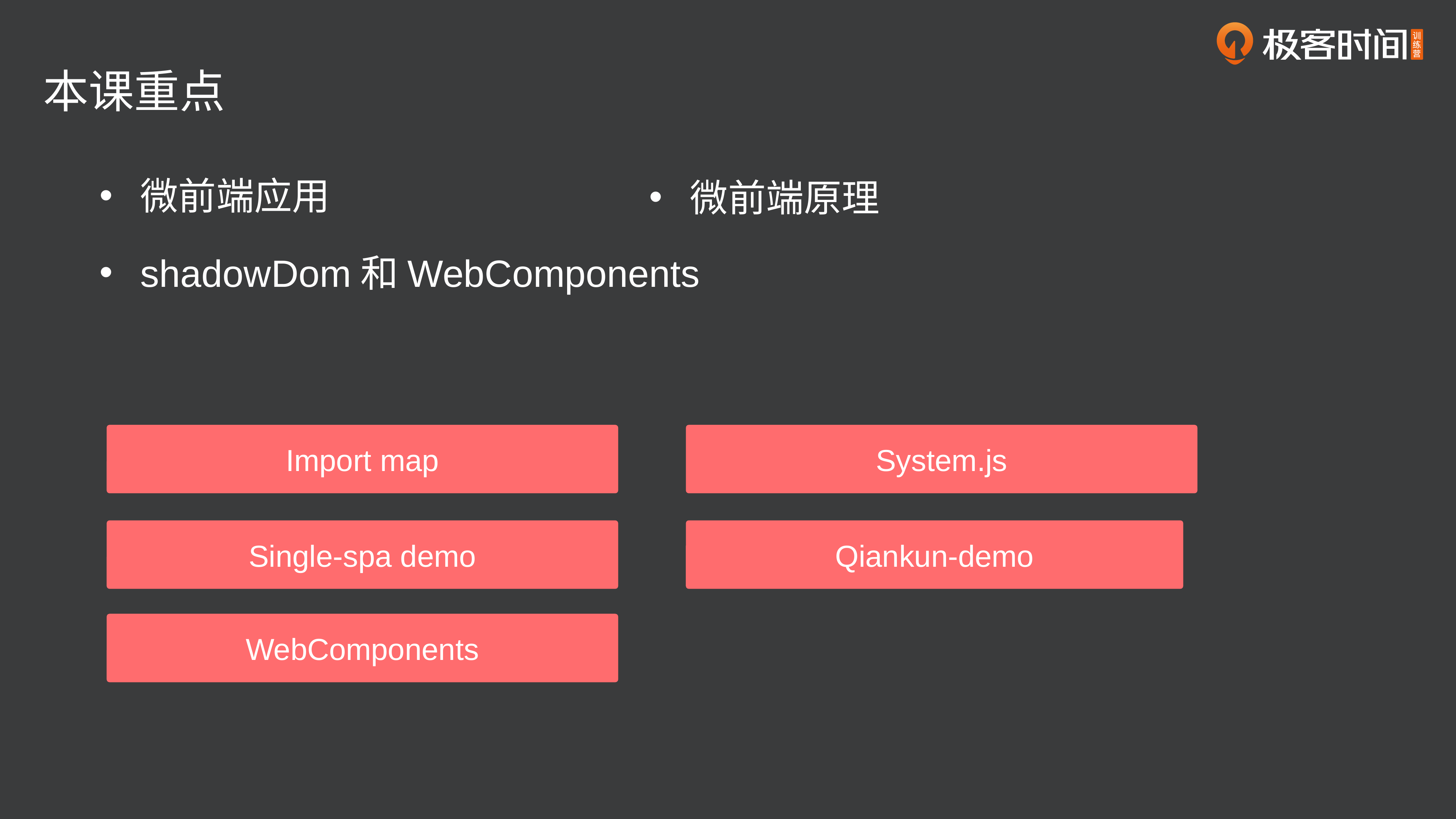

本课重点
微前端应用
微前端原理
shadowDom和WebComponents
Import map
System.js
Single-spa demo
Qiankun-demo
WebComponents